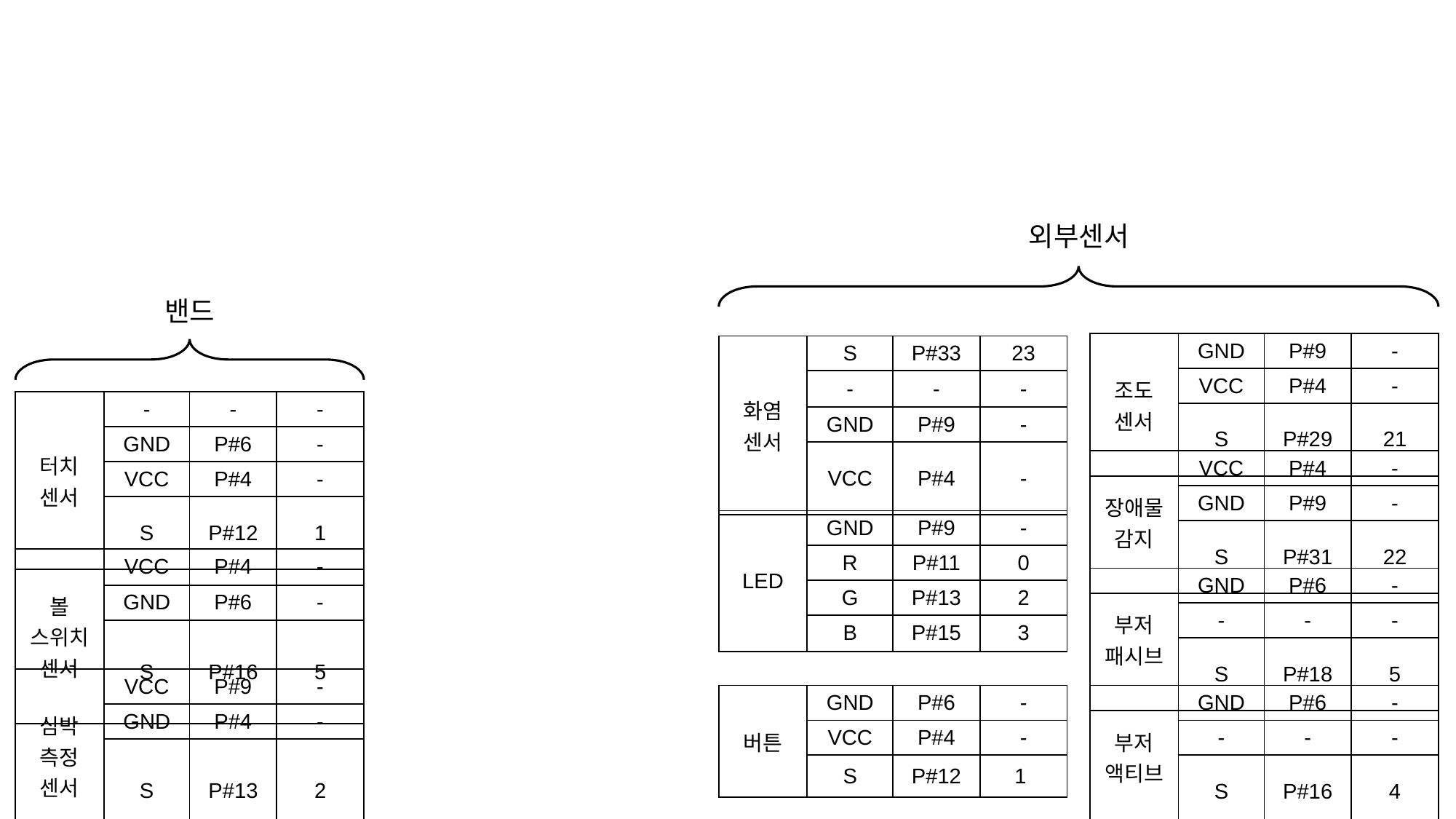

외부센서
밴드
| 조도 센서 | GND | P#9 | - |
| --- | --- | --- | --- |
|  | VCC | P#4 | - |
|  | S | P#29 | 21 |
| 화염 센서 | S | P#33 | 23 |
| --- | --- | --- | --- |
|  | - | - | - |
|  | GND | P#9 | - |
|  | VCC | P#4 | - |
| 터치 센서 | - | - | - |
| --- | --- | --- | --- |
|  | GND | P#6 | - |
|  | VCC | P#4 | - |
|  | S | P#12 | 1 |
| 장애물 감지 | VCC | P#4 | - |
| --- | --- | --- | --- |
|  | GND | P#9 | - |
|  | S | P#31 | 22 |
| LED | GND | P#9 | - |
| --- | --- | --- | --- |
|  | R | P#11 | 0 |
|  | G | P#13 | 2 |
|  | B | P#15 | 3 |
| 볼 스위치 센서 | VCC | P#4 | - |
| --- | --- | --- | --- |
|  | GND | P#6 | - |
|  | S | P#16 | 5 |
| 부저 패시브 | GND | P#6 | - |
| --- | --- | --- | --- |
|  | - | - | - |
|  | S | P#18 | 5 |
| 심박 측정 센서 | VCC | P#9 | - |
| --- | --- | --- | --- |
|  | GND | P#4 | - |
|  | S | P#13 | 2 |
| 버튼 | GND | P#6 | - |
| --- | --- | --- | --- |
|  | VCC | P#4 | - |
|  | S | P#12 | 1 |
| 부저 액티브 | GND | P#6 | - |
| --- | --- | --- | --- |
|  | - | - | - |
|  | S | P#16 | 4 |